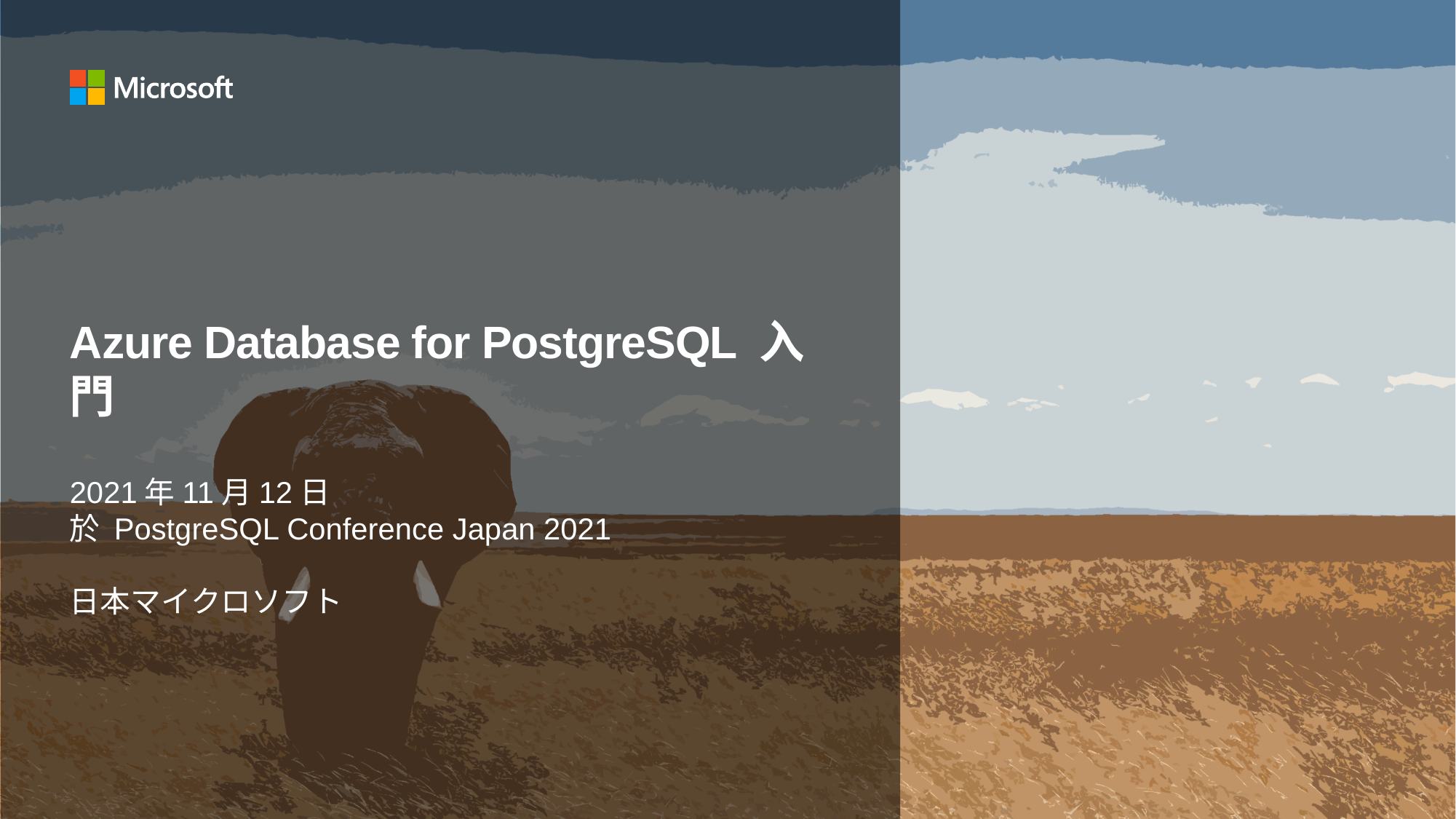

# Azure Database for PostgreSQL 入門
2021年11月12日
於 PostgreSQL Conference Japan 2021

日本マイクロソフト